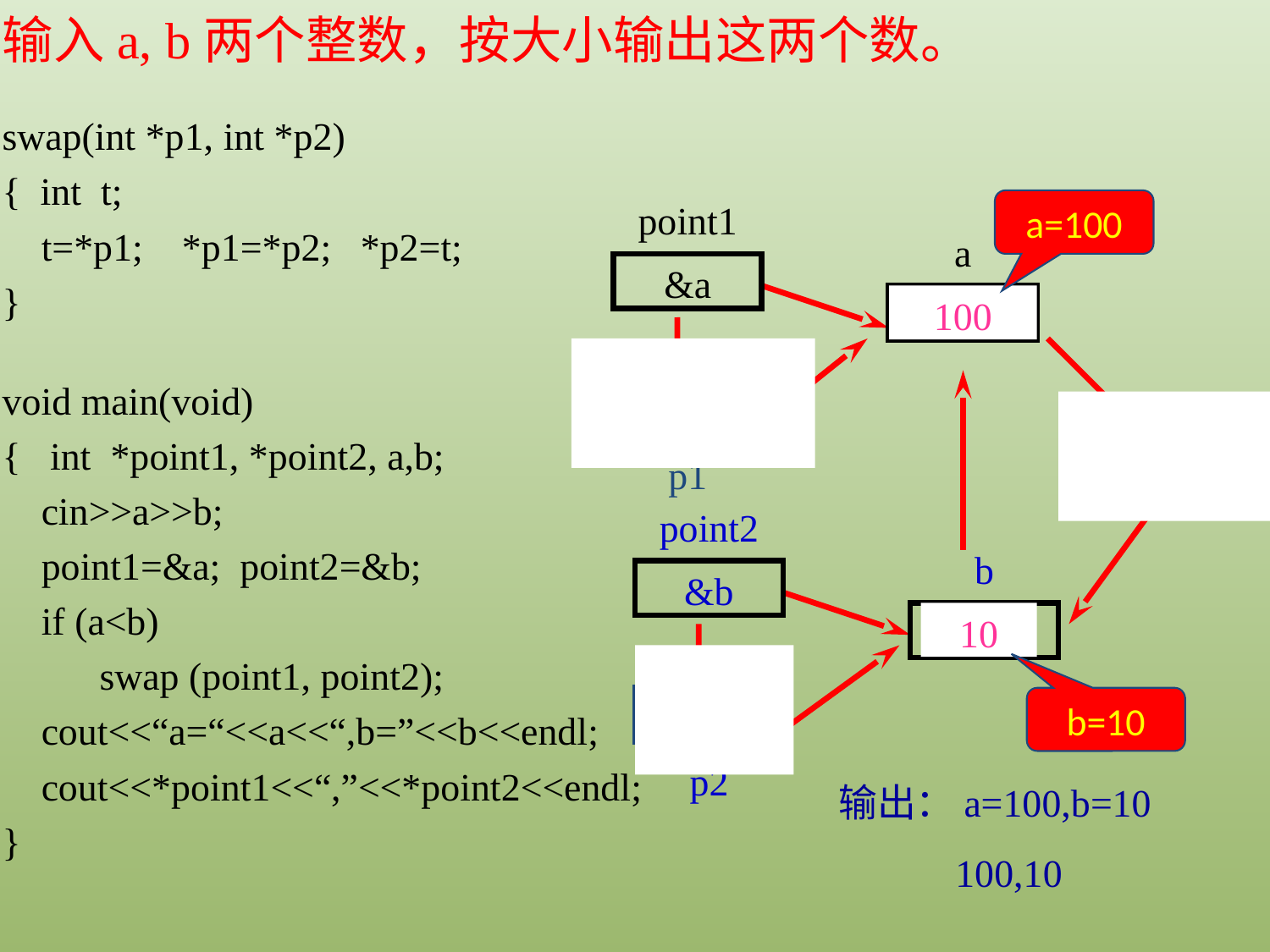

输入a, b两个整数，按大小输出这两个数。
swap(int *p1, int *p2)
{  int  t;
    t=*p1;    *p1=*p2;   *p2=t;
}
point1

&a
a

10

a=100
100

void main(void)
{   int  *point1, *point2, a,b;
    cin>>a>>b;
    point1=&a;  point2=&b;
    if (a<b)
          swap (point1, point2);
    cout<<“a=“<<a<<“,b=”<<b<<endl;
    cout<<*point1<<“,”<<*point2<<endl;
}

&a
p1
t

10
point2

&b
b

100

10

&b
p2
b=10
输出：a=100,b=10
            100,10
428